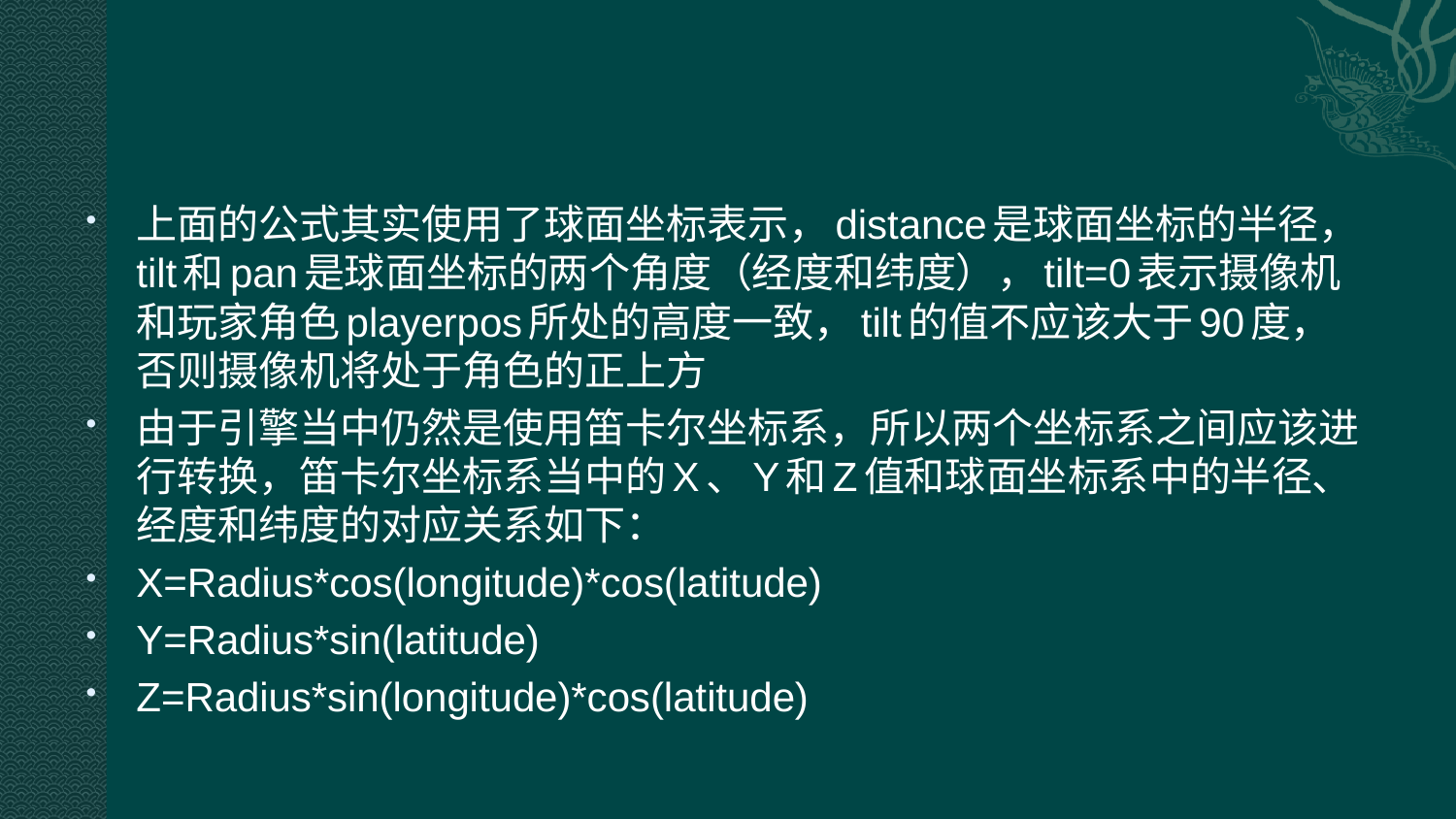

#
上面的公式其实使用了球面坐标表示，distance是球面坐标的半径，tilt和pan是球面坐标的两个角度（经度和纬度），tilt=0表示摄像机和玩家角色playerpos所处的高度一致，tilt的值不应该大于90度，否则摄像机将处于角色的正上方
由于引擎当中仍然是使用笛卡尔坐标系，所以两个坐标系之间应该进行转换，笛卡尔坐标系当中的X、Y和Z值和球面坐标系中的半径、经度和纬度的对应关系如下：
X=Radius*cos(longitude)*cos(latitude)
Y=Radius*sin(latitude)
Z=Radius*sin(longitude)*cos(latitude)